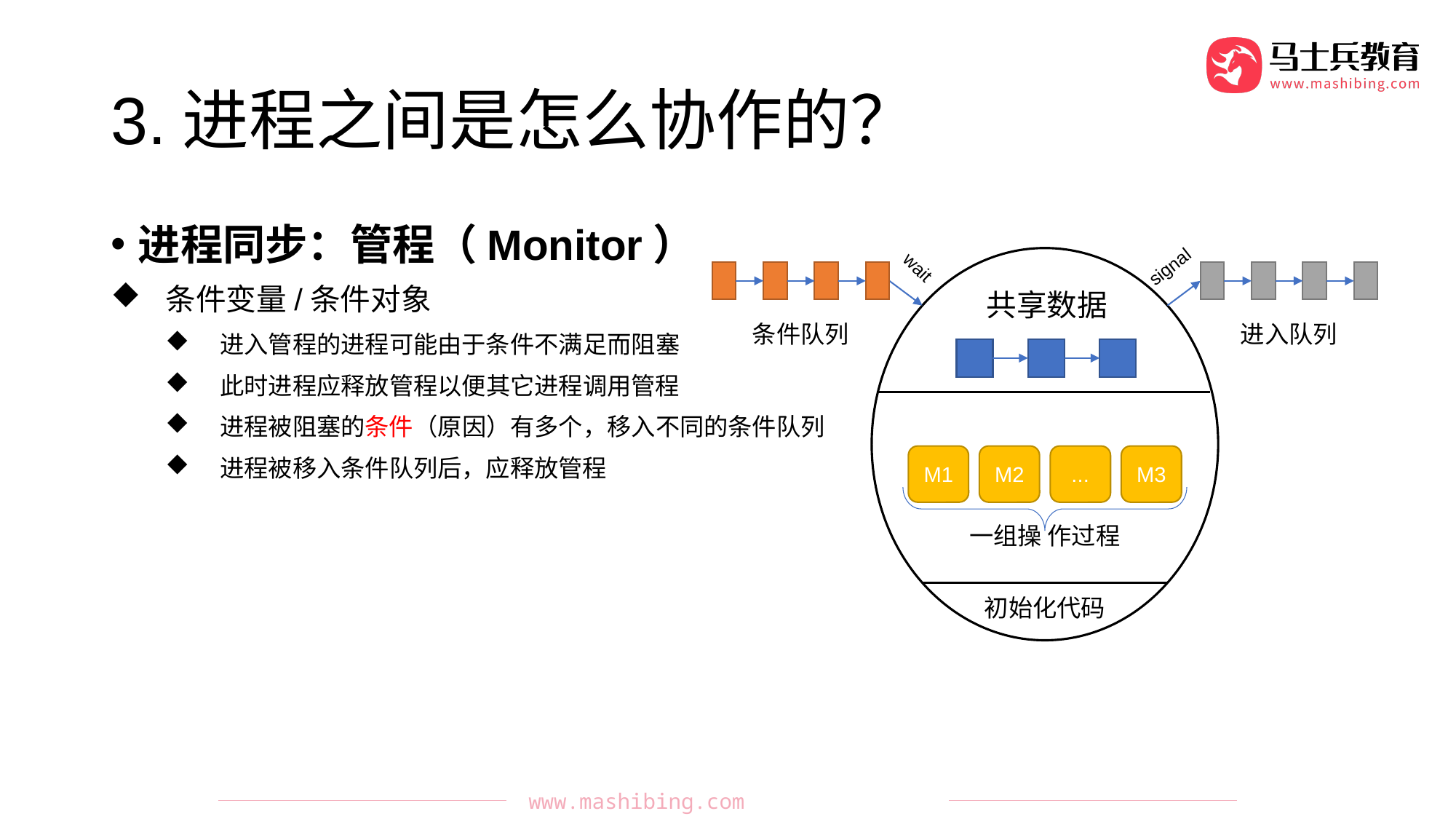

# 3.进程之间是怎么协作的？
进程同步：管程（Monitor）
条件变量/条件对象
进入管程的进程可能由于条件不满足而阻塞
此时进程应释放管程以便其它进程调用管程
进程被阻塞的条件（原因）有多个，移入不同的条件队列
进程被移入条件队列后，应释放管程

共享数据
初始化代码
signal
wait

条件队列

进入队列

M2
M1
...
M3
一组操 作过程